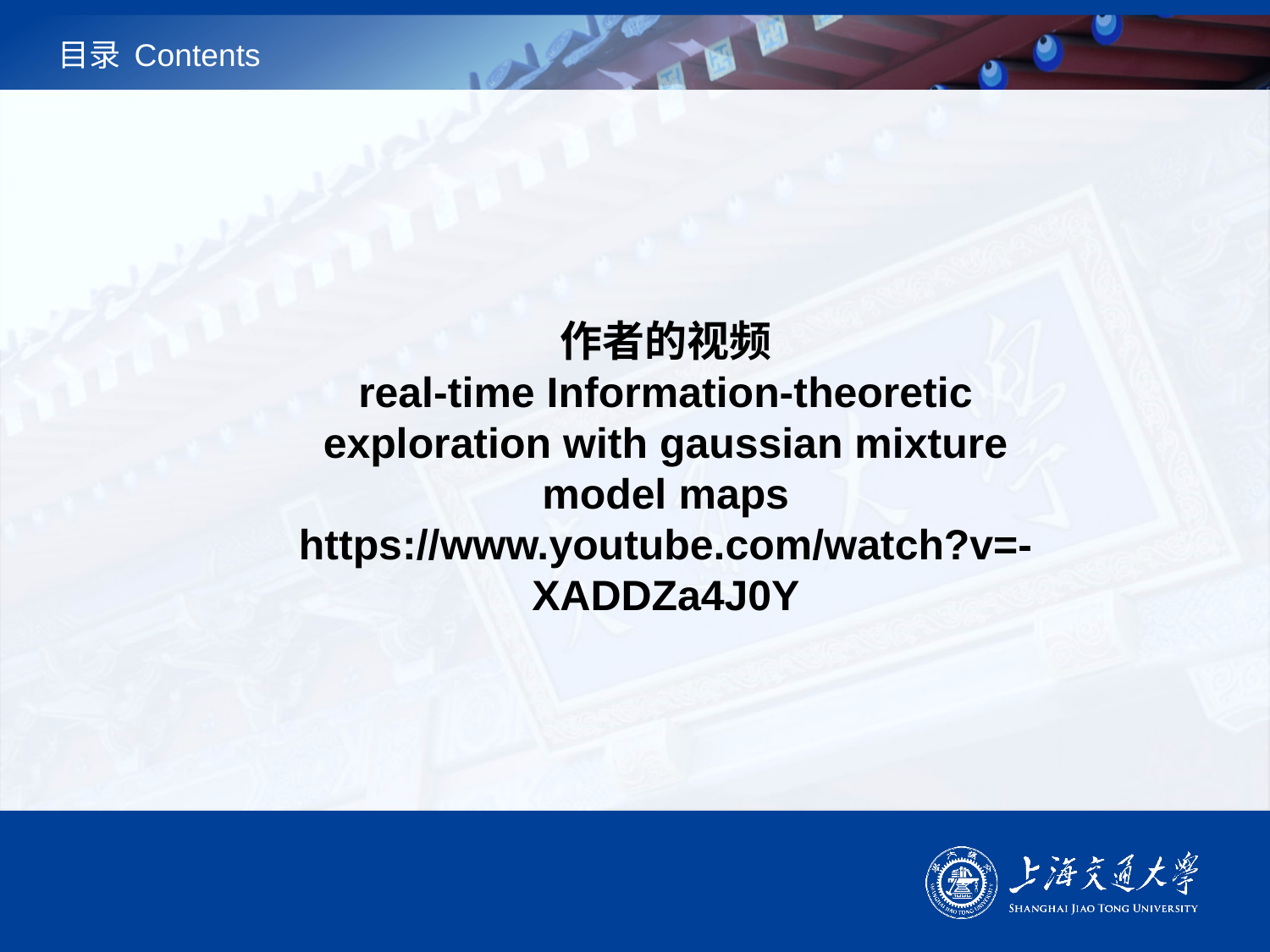

# 目录 Contents
作者的视频
real-time Information-theoretic exploration with gaussian mixture model maps
https://www.youtube.com/watch?v=-XADDZa4J0Y